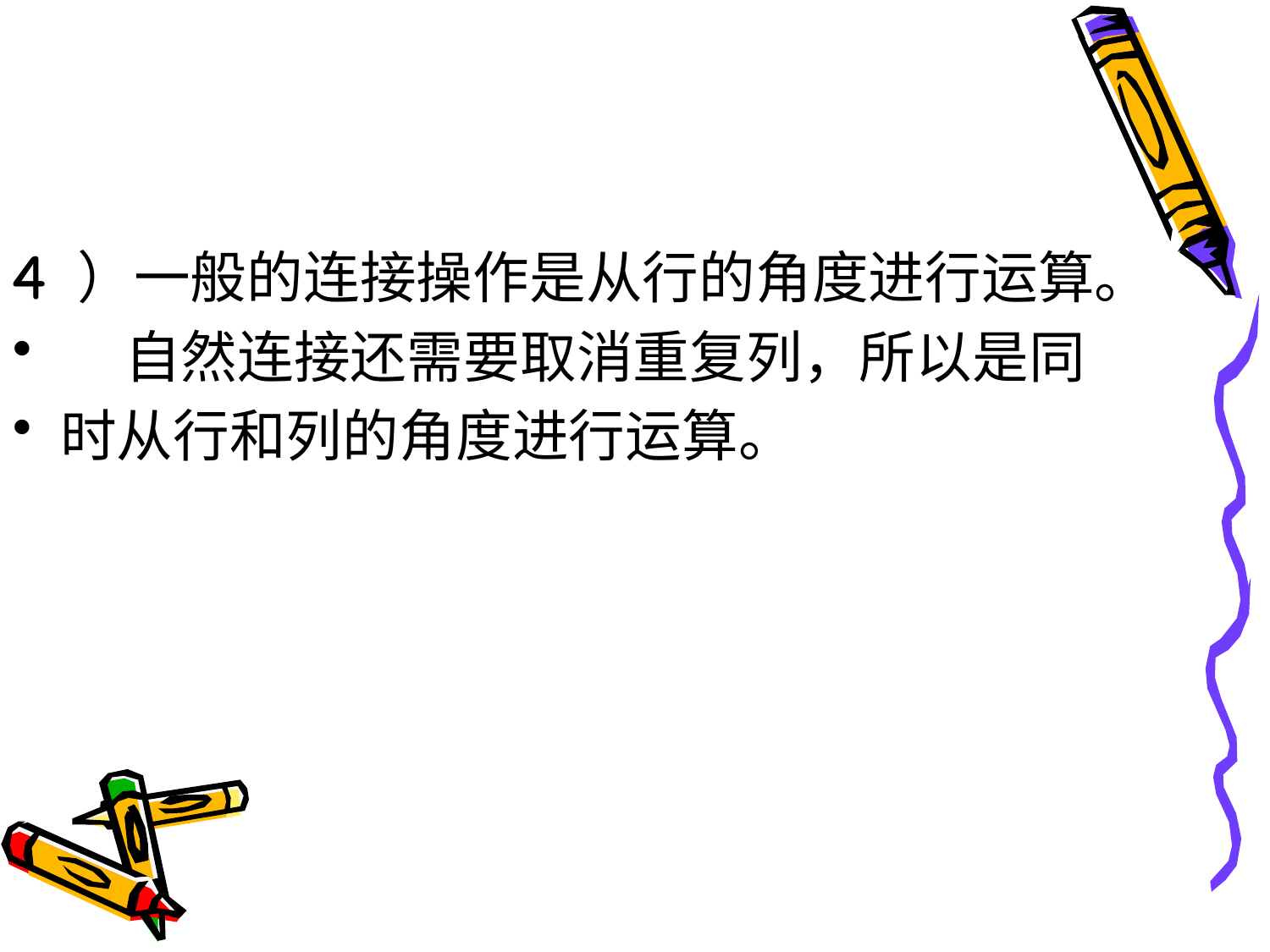

#
4 ）一般的连接操作是从行的角度进行运算。
    自然连接还需要取消重复列，所以是同
时从行和列的角度进行运算。